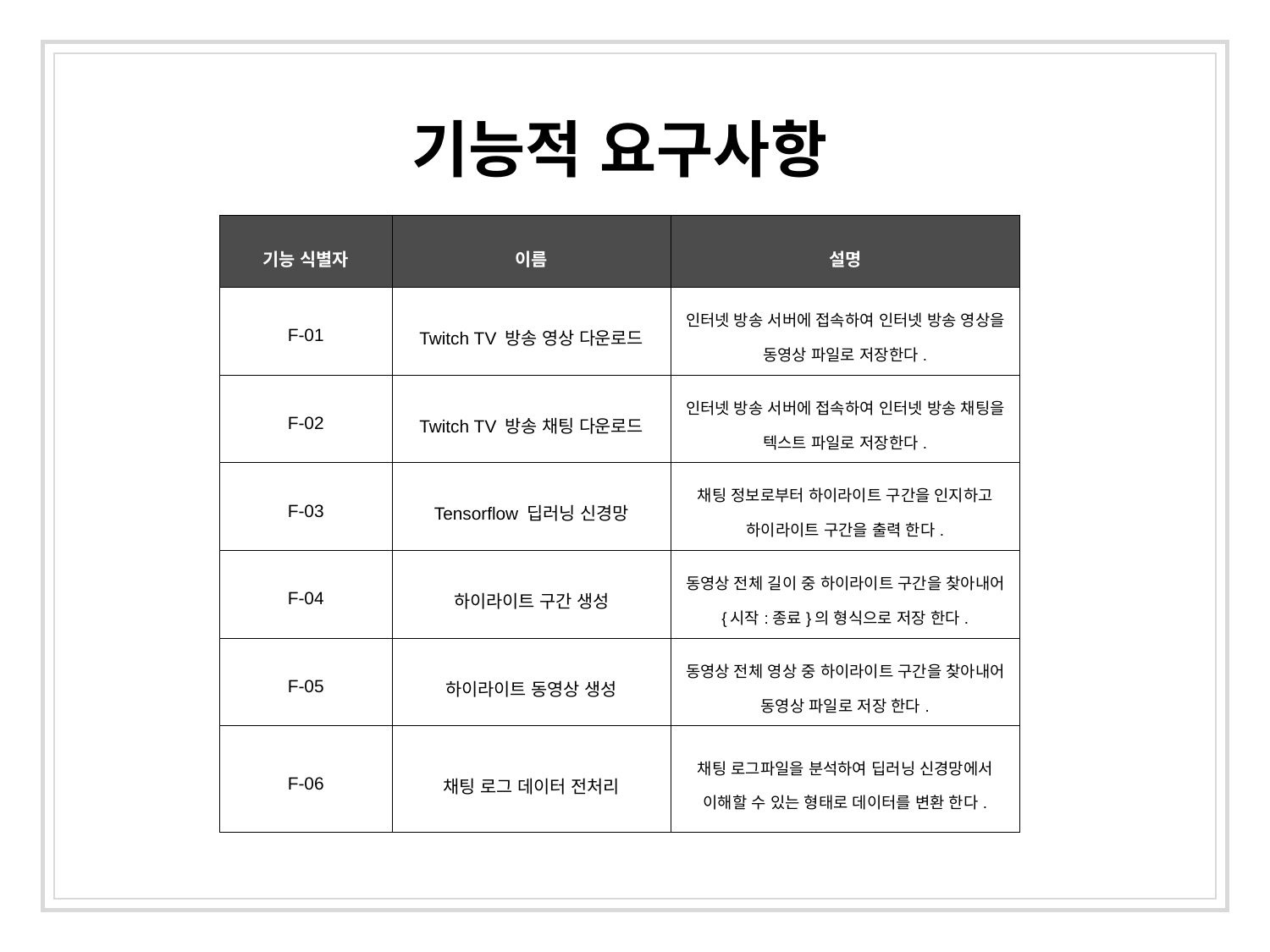

기능적 요구사항
| 기능 식별자 | 이름 | 설명 |
| --- | --- | --- |
| F-01 | Twitch TV 방송 영상 다운로드 | 인터넷 방송 서버에 접속하여 인터넷 방송 영상을 동영상 파일로 저장한다. |
| F-02 | Twitch TV 방송 채팅 다운로드 | 인터넷 방송 서버에 접속하여 인터넷 방송 채팅을 텍스트 파일로 저장한다. |
| F-03 | Tensorflow 딥러닝 신경망 | 채팅 정보로부터 하이라이트 구간을 인지하고 하이라이트 구간을 출력 한다. |
| F-04 | 하이라이트 구간 생성 | 동영상 전체 길이 중 하이라이트 구간을 찾아내어 {시작:종료}의 형식으로 저장 한다. |
| F-05 | 하이라이트 동영상 생성 | 동영상 전체 영상 중 하이라이트 구간을 찾아내어 동영상 파일로 저장 한다. |
| F-06 | 채팅 로그 데이터 전처리 | 채팅 로그파일을 분석하여 딥러닝 신경망에서 이해할 수 있는 형태로 데이터를 변환 한다. |